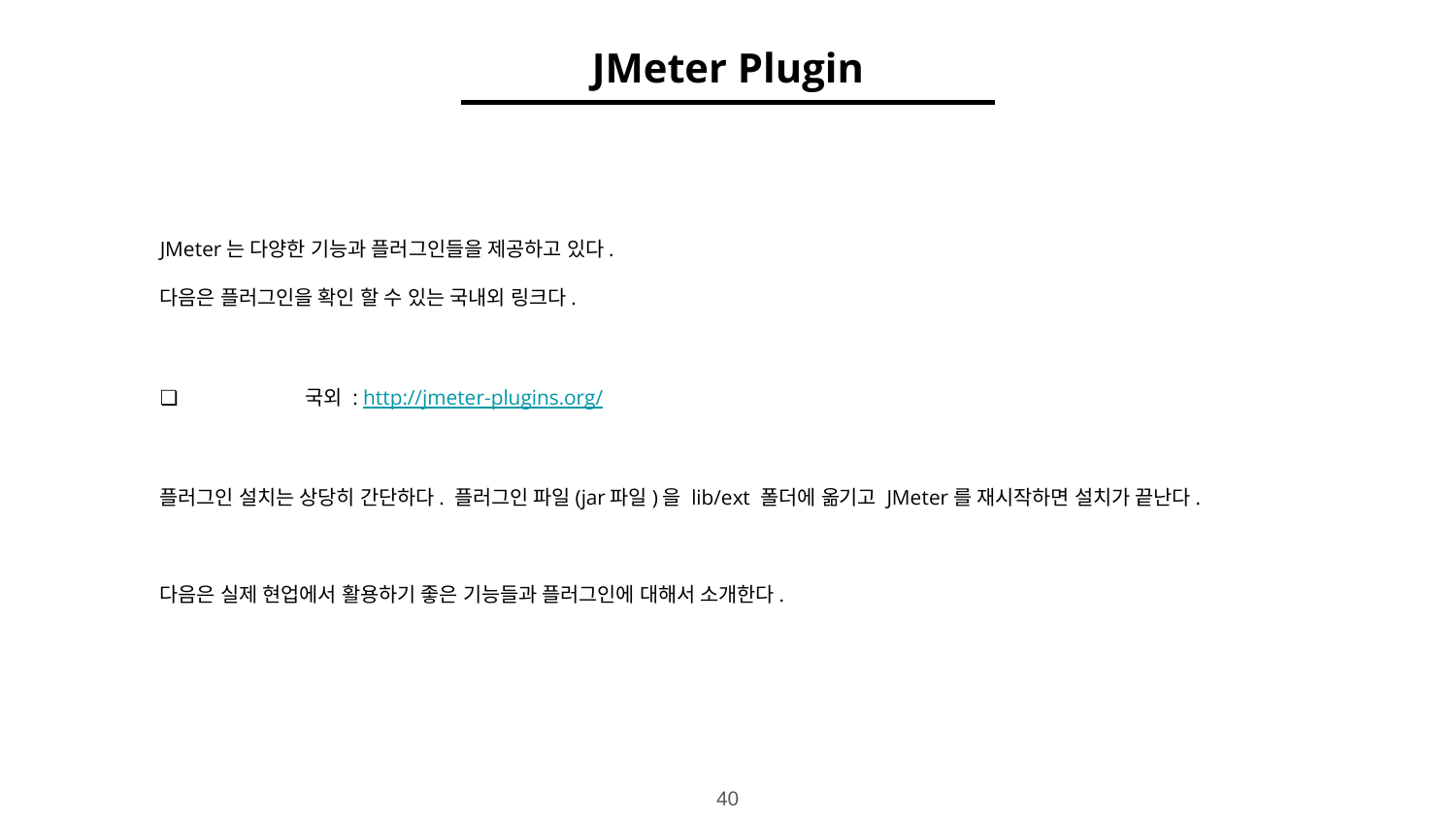

JMeter Plugin
JMeter는 다양한 기능과 플러그인들을 제공하고 있다.
다음은 플러그인을 확인 할 수 있는 국내외 링크다.

❏	국외 : http://jmeter-plugins.org/

플러그인 설치는 상당히 간단하다. 플러그인 파일(jar파일)을 lib/ext 폴더에 옮기고 JMeter를 재시작하면 설치가 끝난다.

다음은 실제 현업에서 활용하기 좋은 기능들과 플러그인에 대해서 소개한다.
40